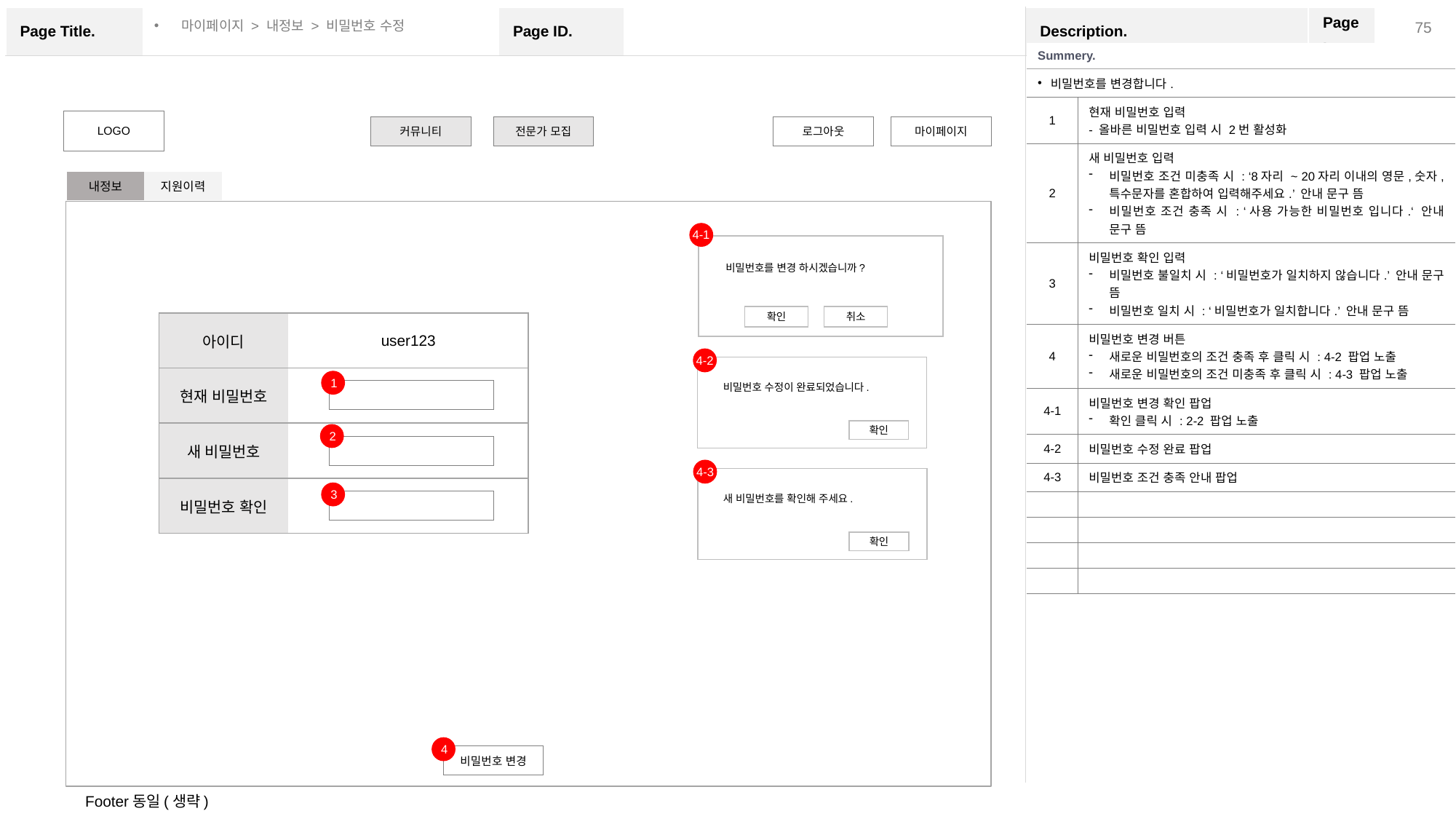

마이페이지 > 내정보 > 비밀번호 수정

| Summery. |  |
| --- | --- |
| 비밀번호를 변경합니다. |  |
| 1 | 현재 비밀번호 입력 - 올바른 비밀번호 입력 시 2번 활성화 |
| 2 | 새 비밀번호 입력 비밀번호 조건 미충족 시 : ‘8자리 ~ 20자리 이내의 영문,숫자, 특수문자를 혼합하여 입력해주세요.’ 안내 문구 뜸 비밀번호 조건 충족 시 : ‘사용 가능한 비밀번호 입니다.‘ 안내 문구 뜸 |
| 3 | 비밀번호 확인 입력 비밀번호 불일치 시 : ‘비밀번호가 일치하지 않습니다.’ 안내 문구 뜸 비밀번호 일치 시 : ‘비밀번호가 일치합니다.’ 안내 문구 뜸 |
| 4 | 비밀번호 변경 버튼 새로운 비밀번호의 조건 충족 후 클릭 시 : 4-2 팝업 노출 새로운 비밀번호의 조건 미충족 후 클릭 시 : 4-3 팝업 노출 |
| 4-1 | 비밀번호 변경 확인 팝업 확인 클릭 시 : 2-2 팝업 노출 |
| 4-2 | 비밀번호 수정 완료 팝업 |
| 4-3 | 비밀번호 조건 충족 안내 팝업 |
|  |  |
|  |  |
|  |  |
|  |  |
LOGO
커뮤니티
전문가 모집
로그아웃
마이페이지
| 내정보 | 지원이력 |
| --- | --- |

4-1

비밀번호를 변경 하시겠습니까?
확인
취소
| 아이디 | user123 |
| --- | --- |
| 현재 비밀번호 |  |
| 새 비밀번호 |  |
| 비밀번호 확인 |  |
4-2

비밀번호 수정이 완료되었습니다.
확인
1

2

4-3

새 비밀번호를 확인해 주세요.
확인
3

4
비밀번호 변경
Footer동일(생략)